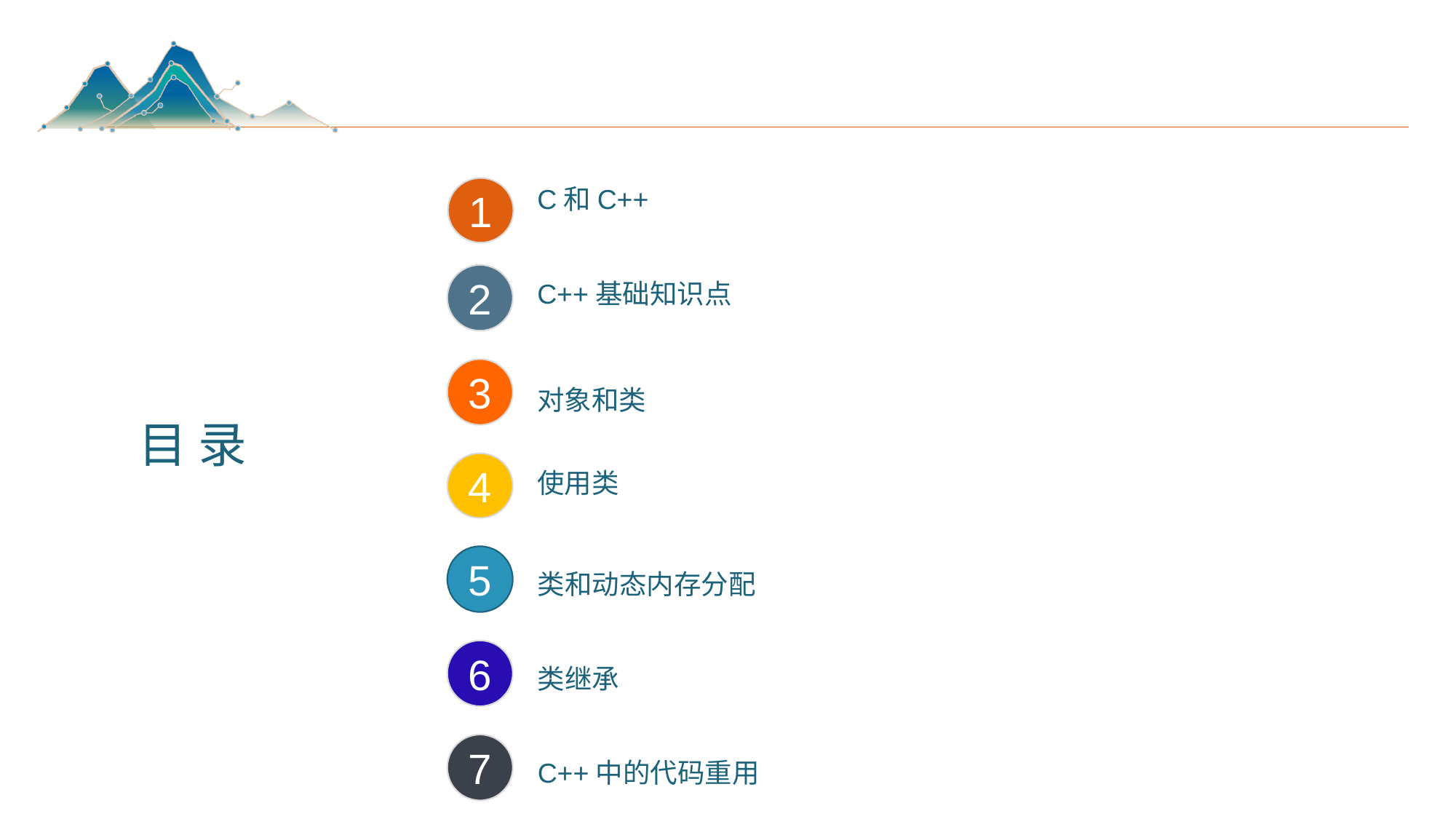

C和C++
1

2
C++基础知识点
3

对象和类
4
使用类
5
类和动态内存分配
6
类继承
7
C++中的代码重用